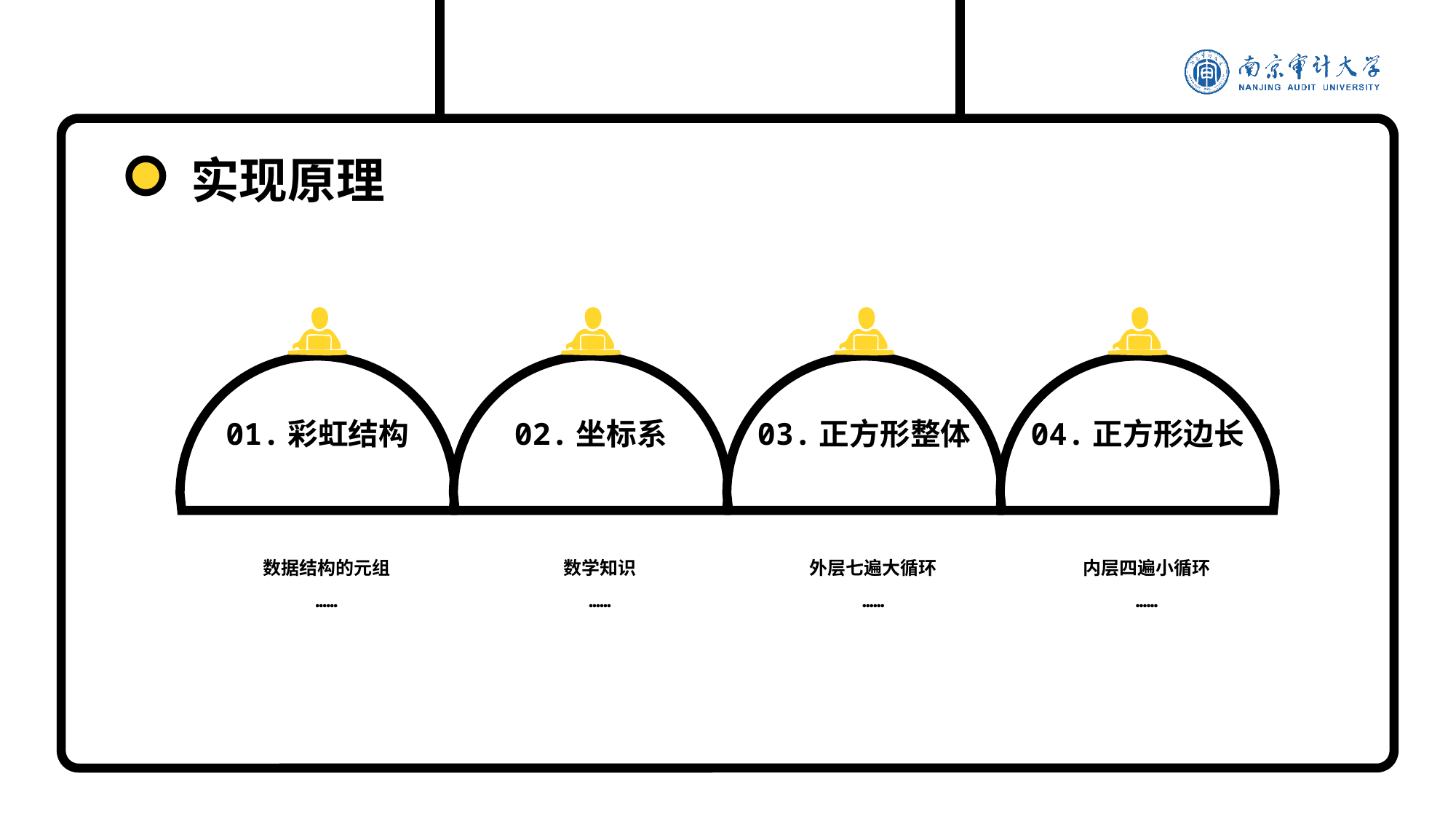

实现原理

01.彩虹结构
02.坐标系

03.正方形整体

04.正方形边长
数据结构的元组
……
数学知识
……
外层七遍大循环
……
内层四遍小循环
……